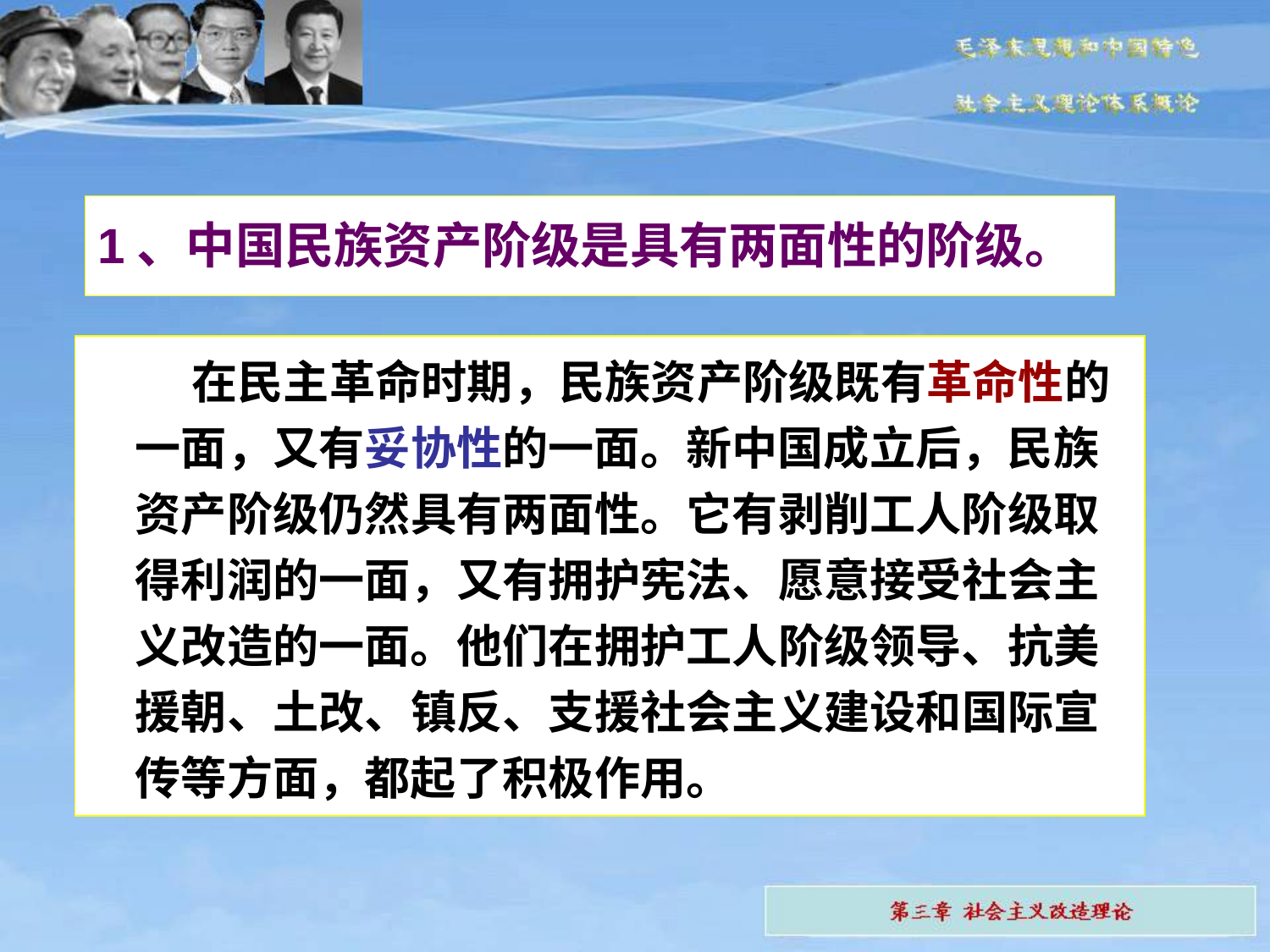

1、中国民族资产阶级是具有两面性的阶级。
         在民主革命时期，民族资产阶级既有革命性的一面，又有妥协性的一面。新中国成立后，民族资产阶级仍然具有两面性。它有剥削工人阶级取得利润的一面，又有拥护宪法、愿意接受社会主义改造的一面。他们在拥护工人阶级领导、抗美援朝、土改、镇反、支援社会主义建设和国际宣传等方面，都起了积极作用。